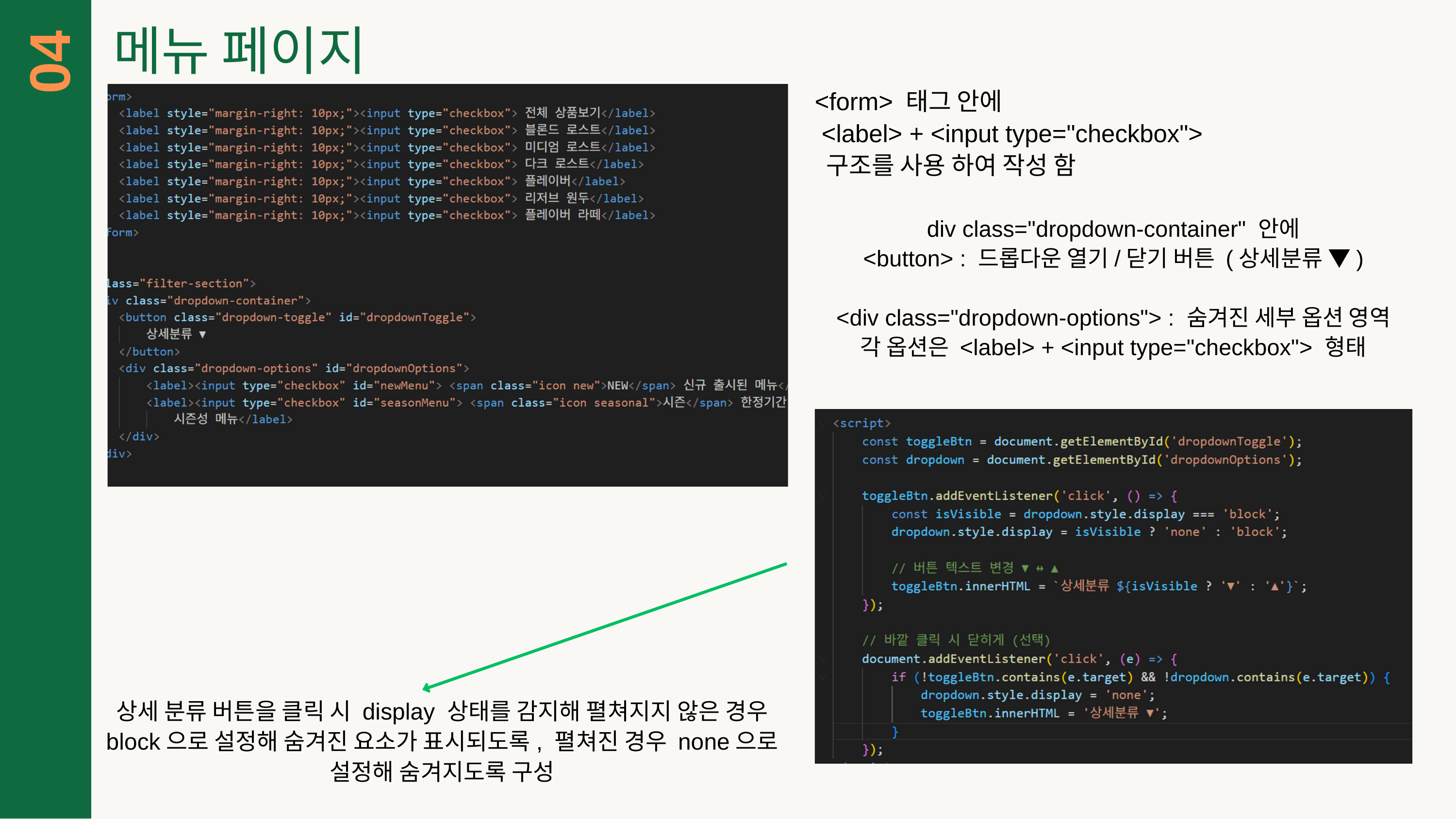

ㅇㅁㄴㅇㅁㄴㅇㅁㄴㅇ
메뉴 페이지
04
<form> 태그 안에
 <label> + <input type="checkbox">
 구조를 사용 하여 작성 함

div class="dropdown-container" 안에
<button> : 드롭다운 열기/닫기 버튼 (상세분류 ▼)

<div class="dropdown-options"> : 숨겨진 세부 옵션 영역
각 옵션은 <label> + <input type="checkbox"> 형태

상세 분류 버튼을 클릭 시 display 상태를 감지해 펼쳐지지 않은 경우 block으로 설정해 숨겨진 요소가 표시되도록, 펼쳐진 경우 none으로 설정해 숨겨지도록 구성